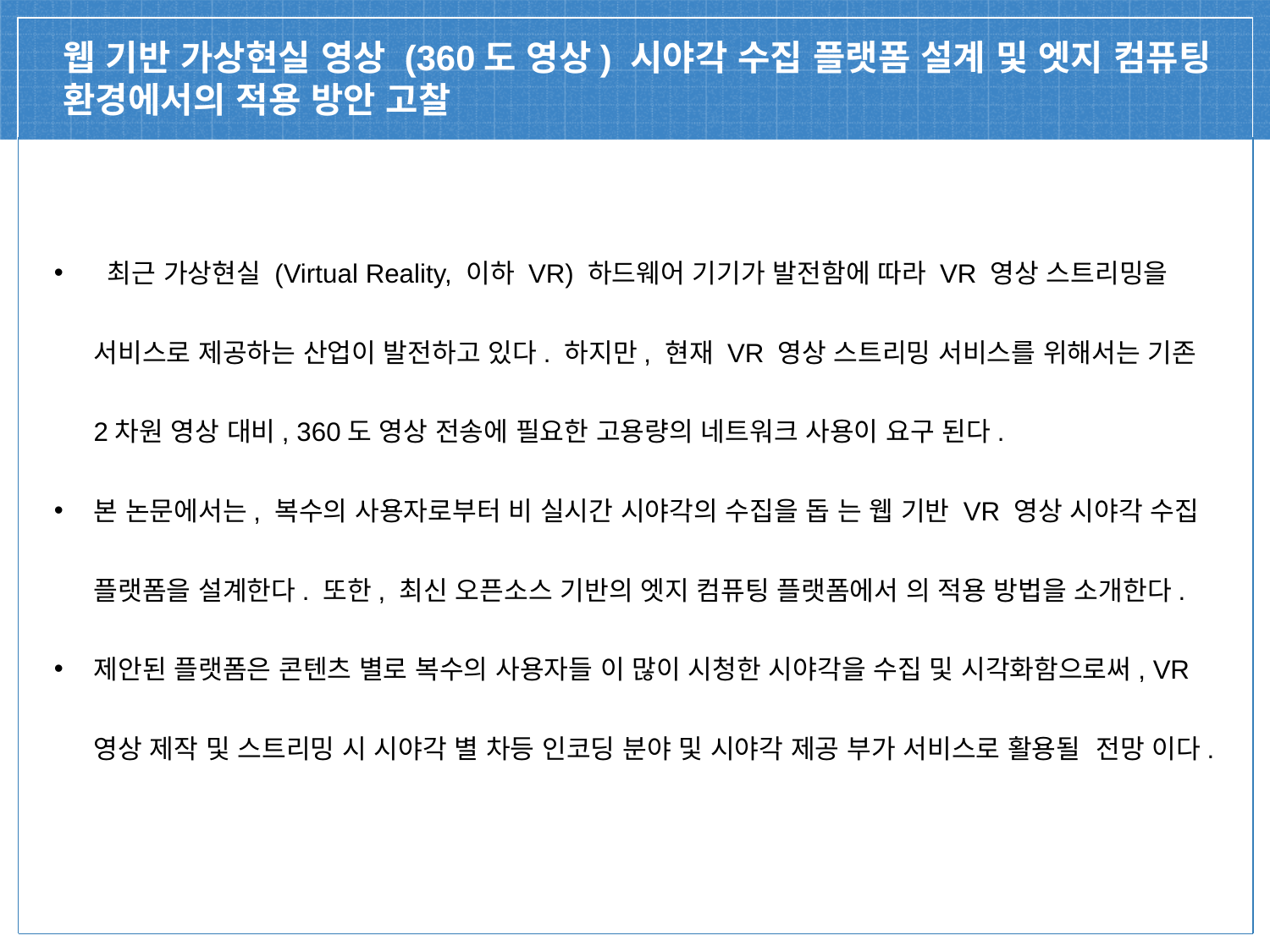

# 웹 기반 가상현실 영상 (360도 영상) 시야각 수집 플랫폼 설계 및 엣지 컴퓨팅 환경에서의 적용 방안 고찰

 최근 가상현실 (Virtual Reality, 이하 VR) 하드웨어 기기가 발전함에 따라 VR 영상 스트리밍을 서비스로 제공하는 산업이 발전하고 있다. 하지만, 현재 VR 영상 스트리밍 서비스를 위해서는 기존 2차원 영상 대비, 360도 영상 전송에 필요한 고용량의 네트워크 사용이 요구 된다.
본 논문에서는, 복수의 사용자로부터 비 실시간 시야각의 수집을 돕 는 웹 기반 VR 영상 시야각 수집 플랫폼을 설계한다. 또한, 최신 오픈소스 기반의 엣지 컴퓨팅 플랫폼에서 의 적용 방법을 소개한다.
제안된 플랫폼은 콘텐츠 별로 복수의 사용자들 이 많이 시청한 시야각을 수집 및 시각화함으로써, VR 영상 제작 및 스트리밍 시 시야각 별 차등 인코딩 분야 및 시야각 제공 부가 서비스로 활용될  전망 이다.